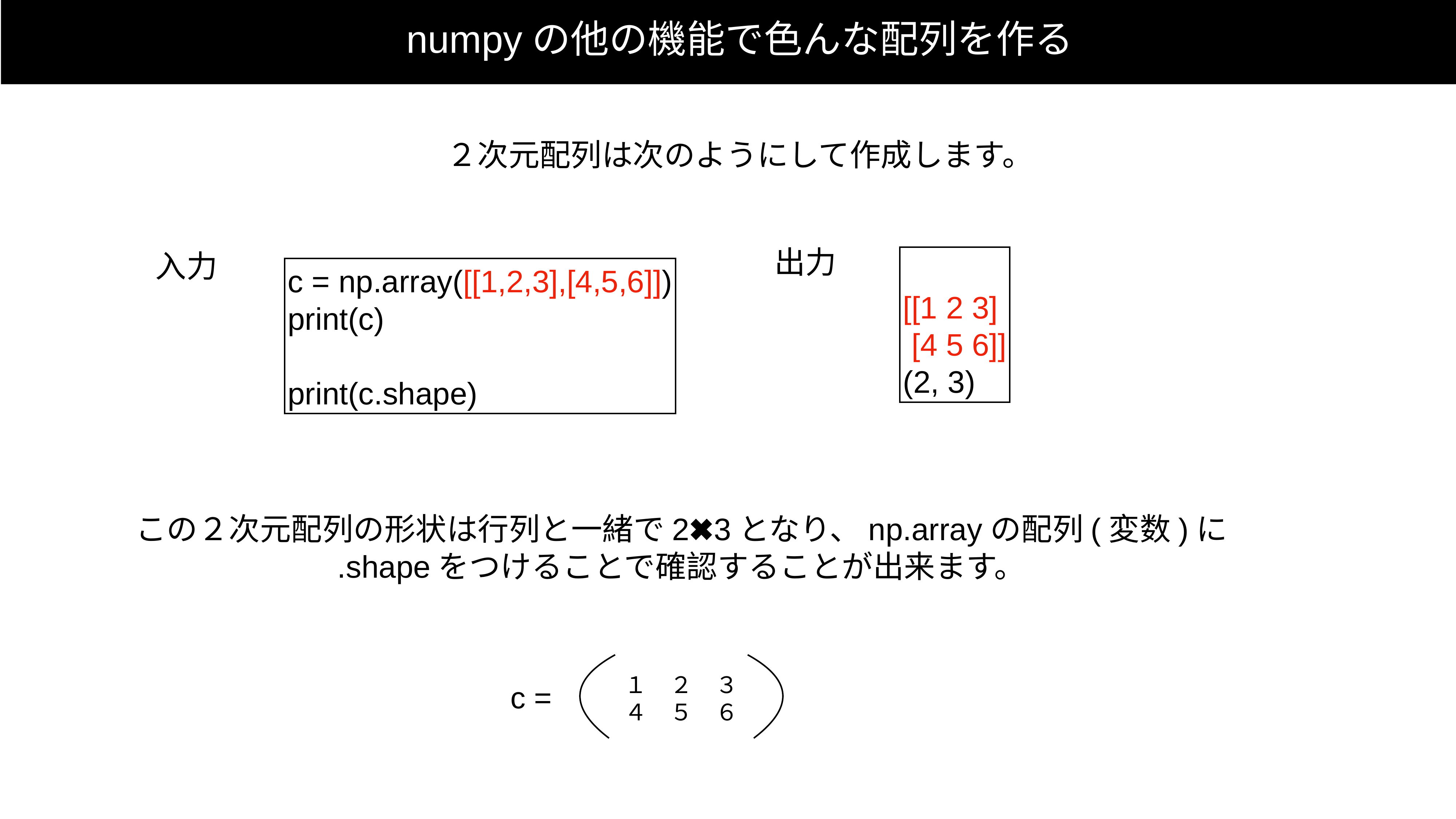

numpyの他の機能で色んな配列を作る
２次元配列は次のようにして作成します。

[[1 2 3]
 [4 5 6]]
(2, 3)
出力
c = np.array([[1,2,3],[4,5,6]])
print(c)

print(c.shape)
入力
この２次元配列の形状は行列と一緒で2✖️3となり、np.arrayの配列(変数)に
.shapeをつけることで確認することが出来ます。

１　２　３
４　５　６
c =